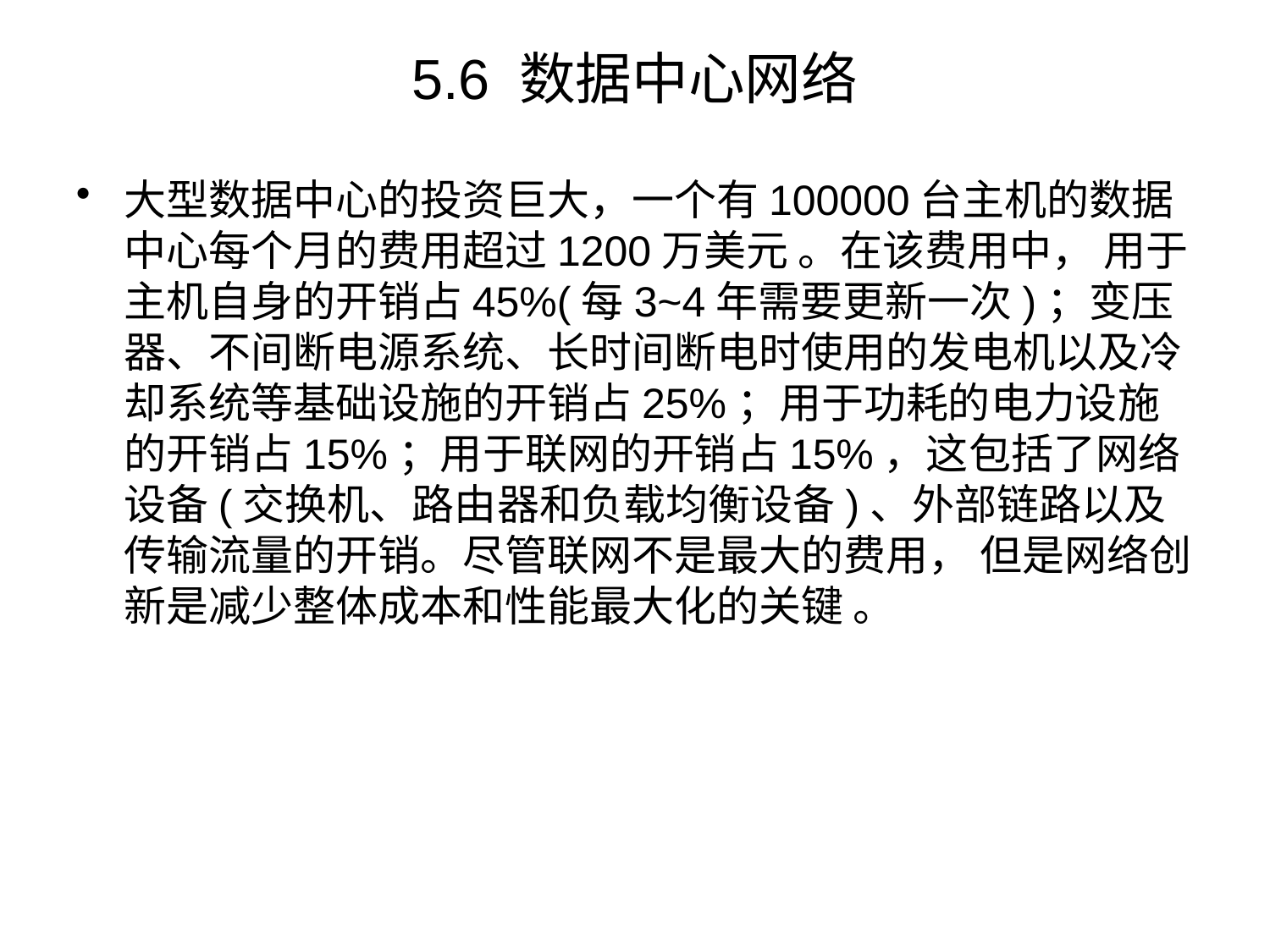

# 5.6 数据中心网络
大型数据中心的投资巨大，一个有100000台主机的数据中心每个月的费用超过1200万美元 。在该费用中， 用于主机自身的开销占45%(每3~4年需要更新一次)；变压器、不间断电源系统、长时间断电时使用的发电机以及冷却系统等基础设施的开销占25%；用于功耗的电力设施的开销占15%；用于联网的开销占15%，这包括了网络设备(交换机、路由器和负载均衡设备)、外部链路以及传输流量的开销。尽管联网不是最大的费用， 但是网络创新是减少整体成本和性能最大化的关键 。